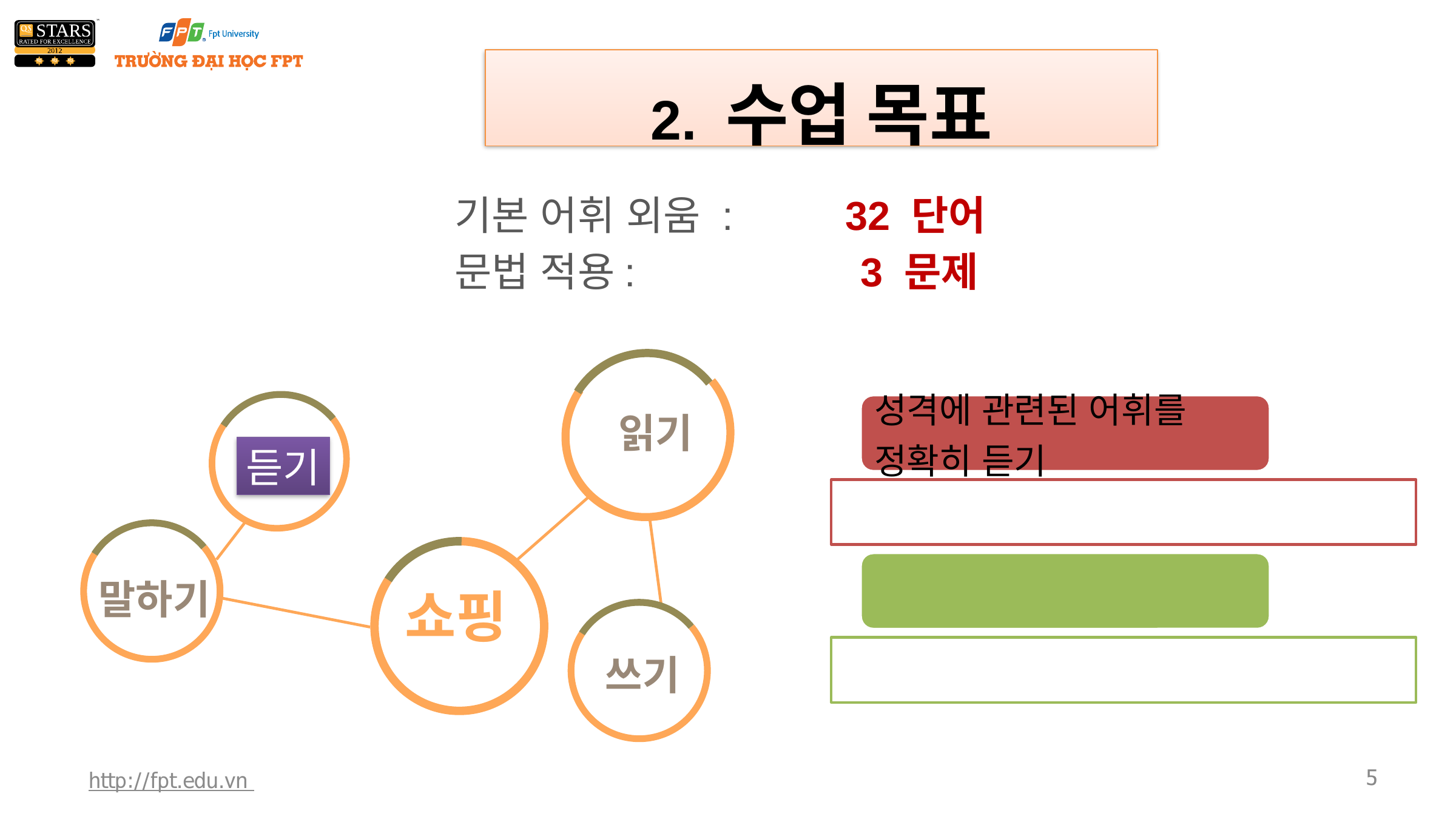

2. 수업 목표
기본 어휘 외움 :          32 단어
문법 적용:                    3 문제

듣기

말하기
쇼핑

쓰기
성격에 관련된 어휘를 정확히 듣기
읽기
http://fpt.edu.vn
5